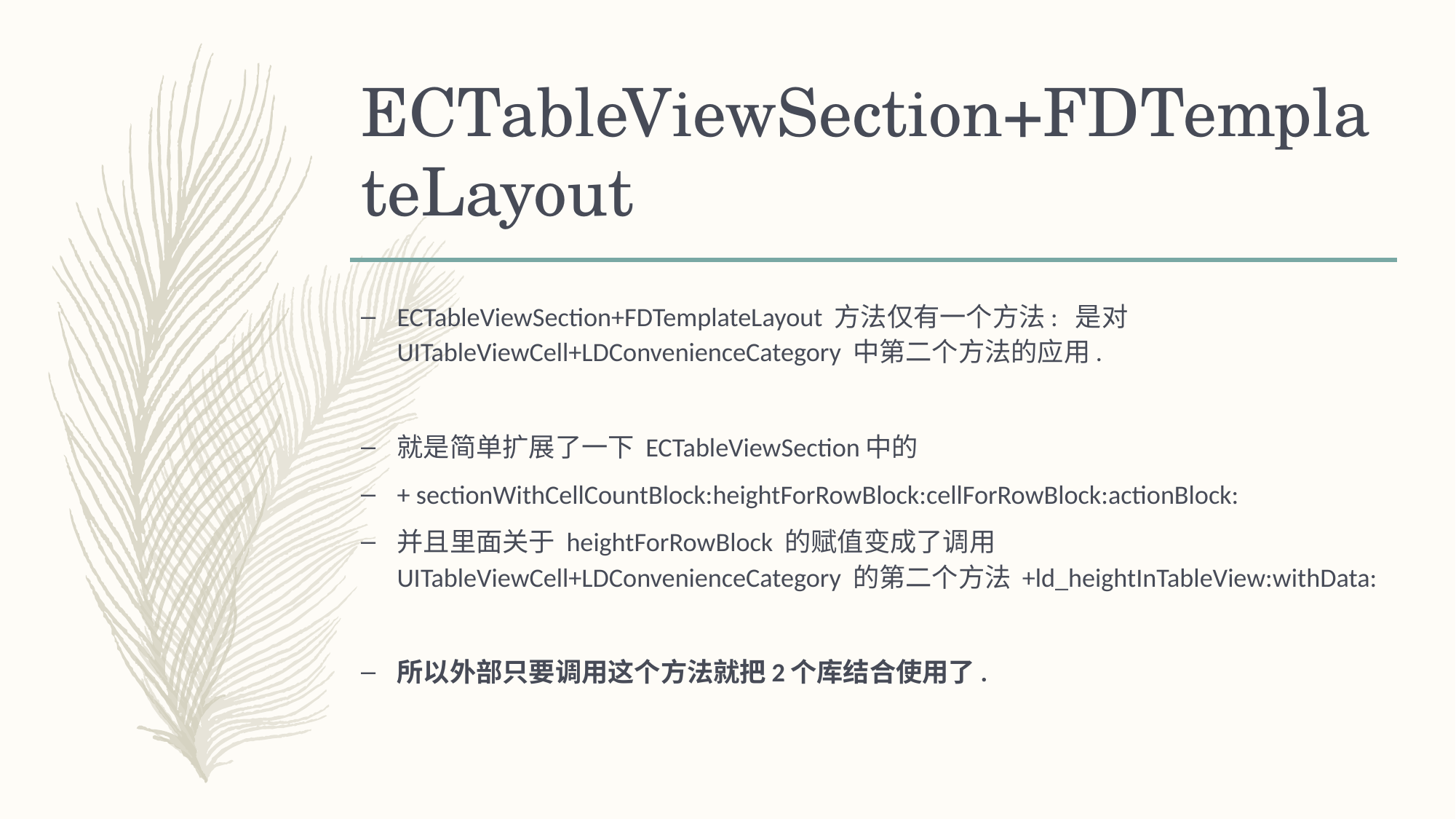

# ECTableViewSection+FDTemplateLayout
ECTableViewSection+FDTemplateLayout 方法仅有一个方法:  是对UITableViewCell+LDConvenienceCategory 中第二个方法的应用.

就是简单扩展了一下 ECTableViewSection中的
+ sectionWithCellCountBlock:heightForRowBlock:cellForRowBlock:actionBlock:
并且里面关于 heightForRowBlock 的赋值变成了调用UITableViewCell+LDConvenienceCategory 的第二个方法 +ld_heightInTableView:withData:

所以外部只要调用这个方法就把2个库结合使用了.